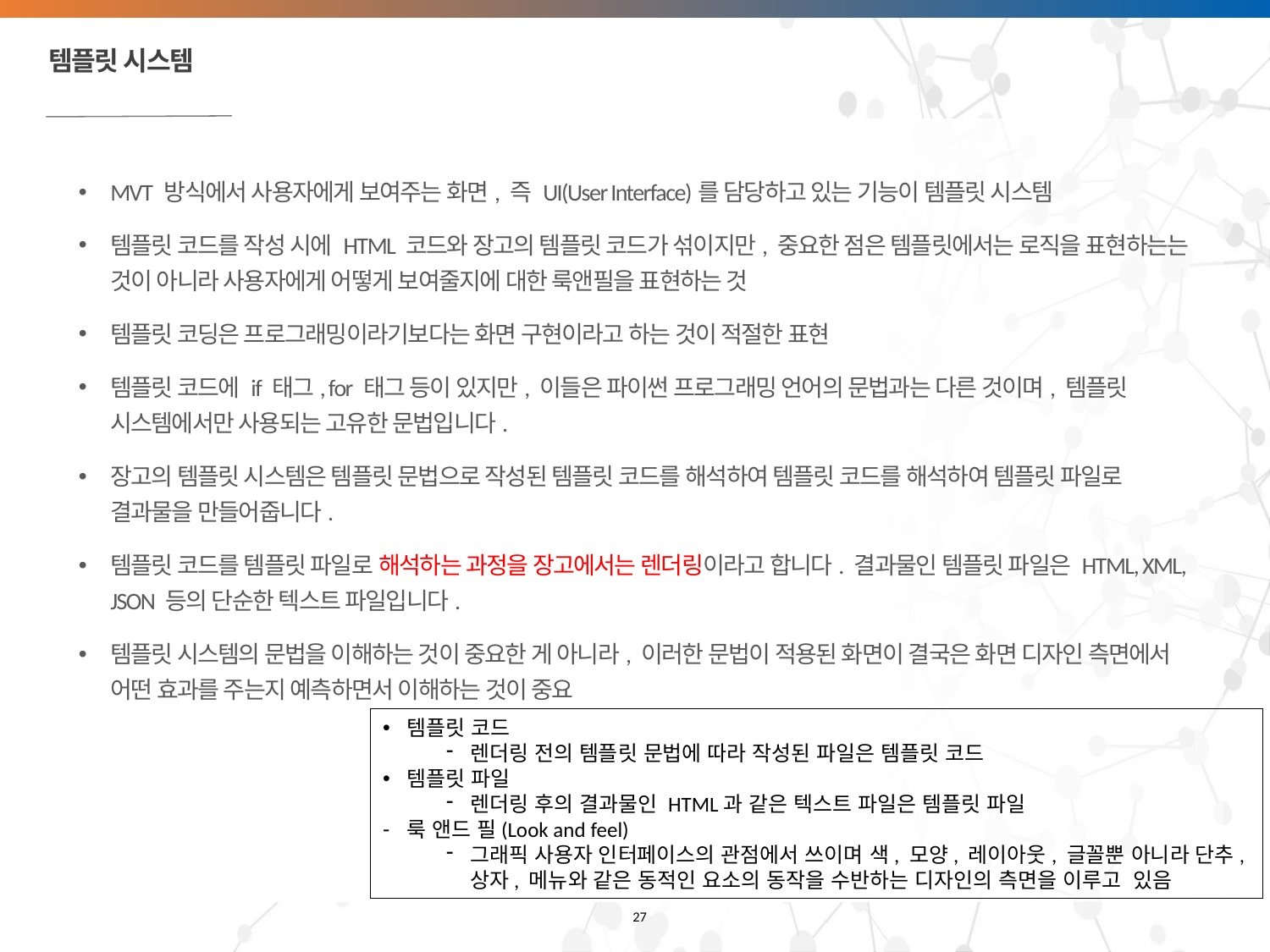

# 템플릿 시스템

MVT 방식에서 사용자에게 보여주는 화면, 즉 UI(User Interface)를 담당하고 있는 기능이 템플릿 시스템
템플릿 코드를 작성 시에 HTML 코드와 장고의 템플릿 코드가 섞이지만, 중요한 점은 템플릿에서는 로직을 표현하는는 것이 아니라 사용자에게 어떻게 보여줄지에 대한 룩앤필을 표현하는 것
템플릿 코딩은 프로그래밍이라기보다는 화면 구현이라고 하는 것이 적절한 표현
템플릿 코드에 if 태그, for 태그 등이 있지만, 이들은 파이썬 프로그래밍 언어의 문법과는 다른 것이며, 템플릿 시스템에서만 사용되는 고유한 문법입니다.
장고의 템플릿 시스템은 템플릿 문법으로 작성된 템플릿 코드를 해석하여 템플릿 코드를 해석하여 템플릿 파일로 결과물을 만들어줍니다.
템플릿 코드를 템플릿 파일로 해석하는 과정을 장고에서는 렌더링이라고 합니다. 결과물인 템플릿 파일은 HTML, XML, JSON 등의 단순한 텍스트 파일입니다.
템플릿 시스템의 문법을 이해하는 것이 중요한 게 아니라, 이러한 문법이 적용된 화면이 결국은 화면 디자인 측면에서 어떤 효과를 주는지 예측하면서 이해하는 것이 중요

템플릿 코드
렌더링 전의 템플릿 문법에 따라 작성된 파일은 템플릿 코드
템플릿 파일
렌더링 후의 결과물인 HTML과 같은 텍스트 파일은 템플릿 파일
룩 앤드 필(Look and feel)
그래픽 사용자 인터페이스의 관점에서 쓰이며 색, 모양, 레이아웃, 글꼴뿐 아니라 단추, 상자, 메뉴와 같은 동적인 요소의 동작을 수반하는 디자인의 측면을 이루고  있음
27